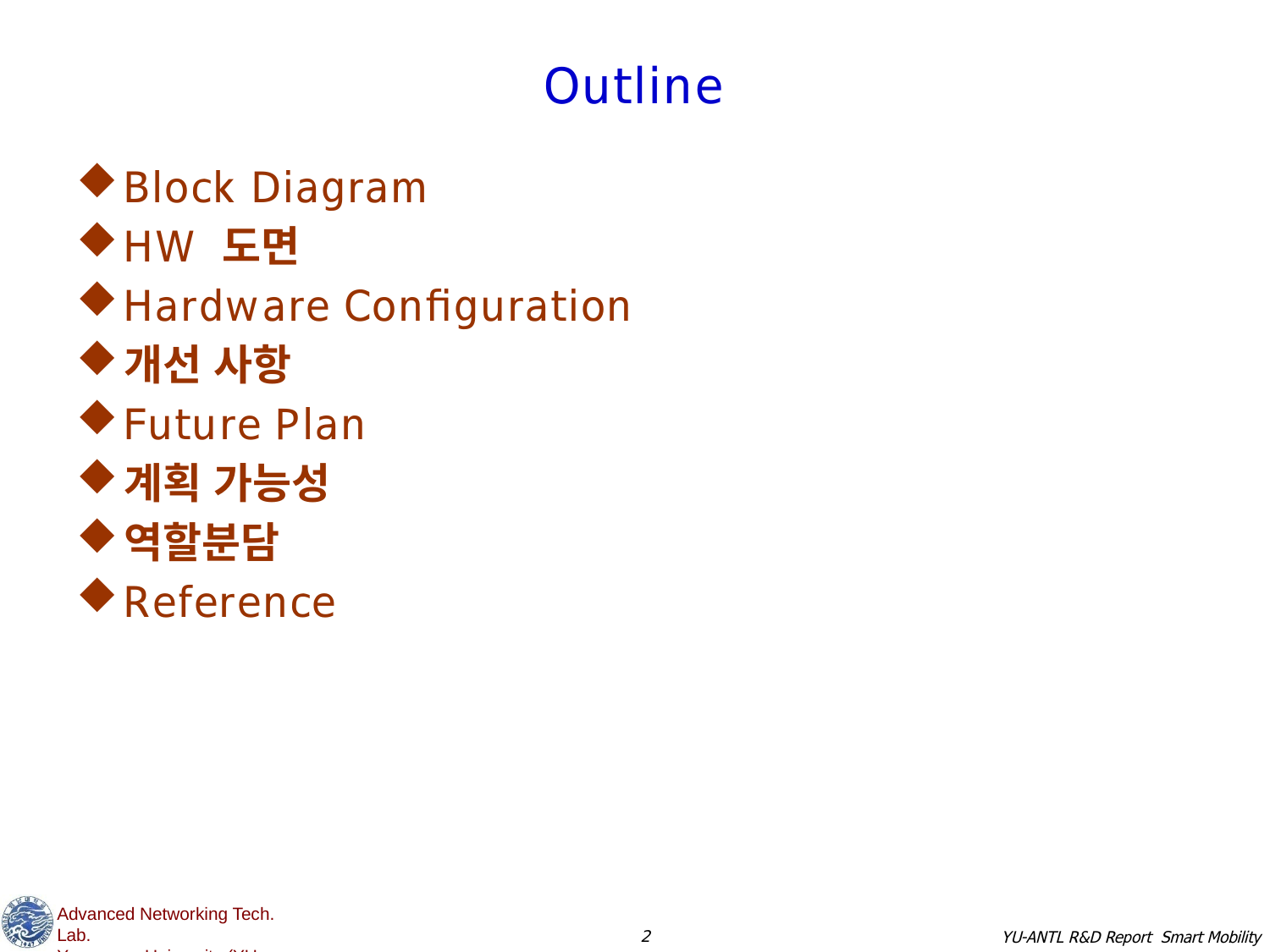

# Outline
Block Diagram
HW 도면
Hardware Configuration
개선 사항
Future Plan
계획 가능성
역할분담
Reference